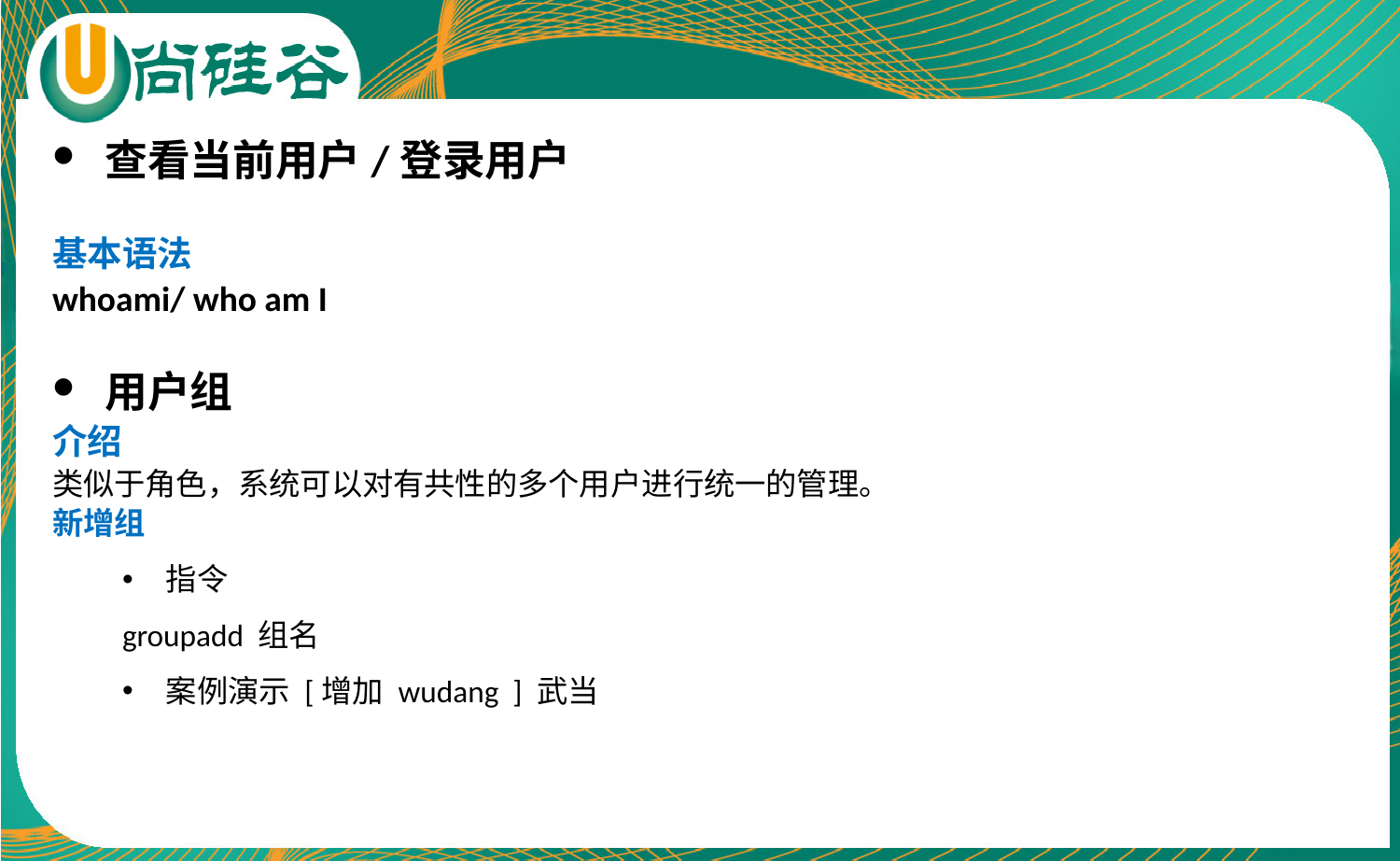

查看当前用户/登录用户

基本语法
whoami/ who am I
用户组
介绍
类似于角色，系统可以对有共性的多个用户进行统一的管理。
新增组
指令
groupadd 组名
案例演示 [增加 wudang  ] 武当